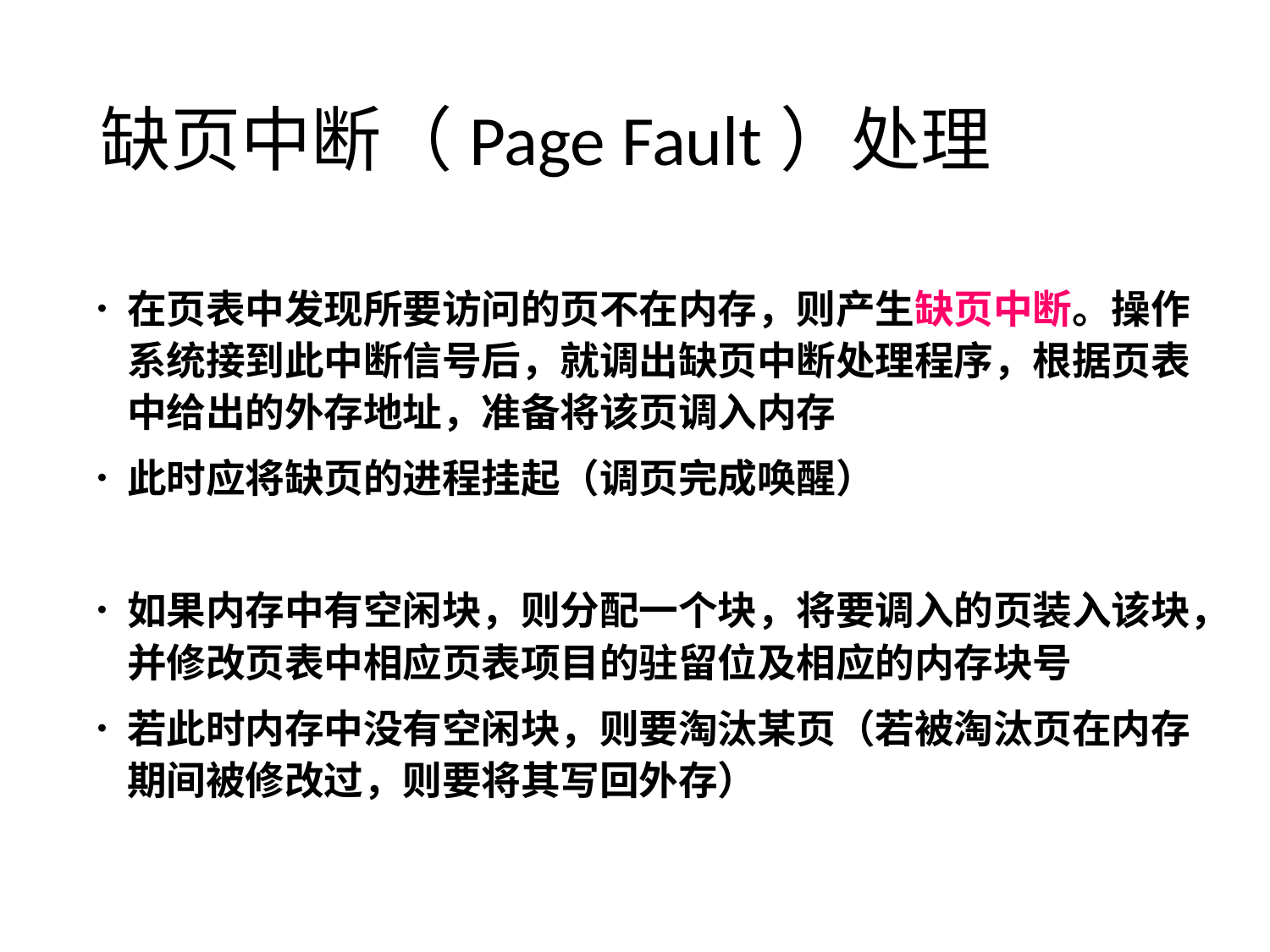

# 缺页中断（Page Fault）处理
在页表中发现所要访问的页不在内存，则产生缺页中断。操作系统接到此中断信号后，就调出缺页中断处理程序，根据页表中给出的外存地址，准备将该页调入内存
此时应将缺页的进程挂起（调页完成唤醒）

如果内存中有空闲块，则分配一个块，将要调入的页装入该块，并修改页表中相应页表项目的驻留位及相应的内存块号
若此时内存中没有空闲块，则要淘汰某页（若被淘汰页在内存期间被修改过，则要将其写回外存）